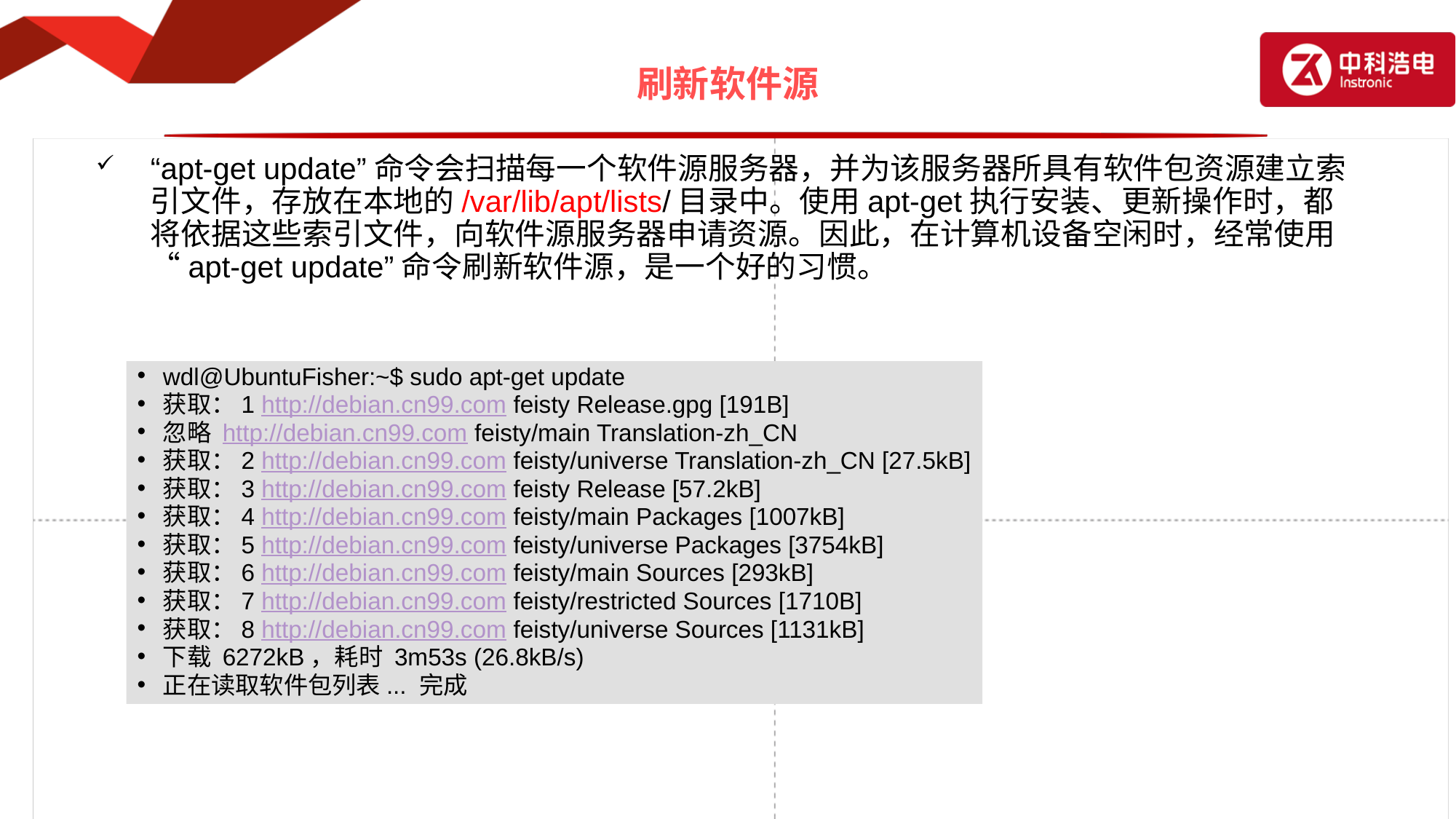

# 刷新软件源
“apt-get update”命令会扫描每一个软件源服务器，并为该服务器所具有软件包资源建立索引文件，存放在本地的/var/lib/apt/lists/目录中。使用apt-get执行安装、更新操作时，都将依据这些索引文件，向软件源服务器申请资源。因此，在计算机设备空闲时，经常使用“apt-get update”命令刷新软件源，是一个好的习惯。
wdl@UbuntuFisher:~$ sudo apt-get update
获取：1 http://debian.cn99.com feisty Release.gpg [191B]
忽略 http://debian.cn99.com feisty/main Translation-zh_CN
获取：2 http://debian.cn99.com feisty/universe Translation-zh_CN [27.5kB]
获取：3 http://debian.cn99.com feisty Release [57.2kB]
获取：4 http://debian.cn99.com feisty/main Packages [1007kB]
获取：5 http://debian.cn99.com feisty/universe Packages [3754kB]
获取：6 http://debian.cn99.com feisty/main Sources [293kB]
获取：7 http://debian.cn99.com feisty/restricted Sources [1710B]
获取：8 http://debian.cn99.com feisty/universe Sources [1131kB]
下载 6272kB，耗时 3m53s (26.8kB/s)
正在读取软件包列表... 完成